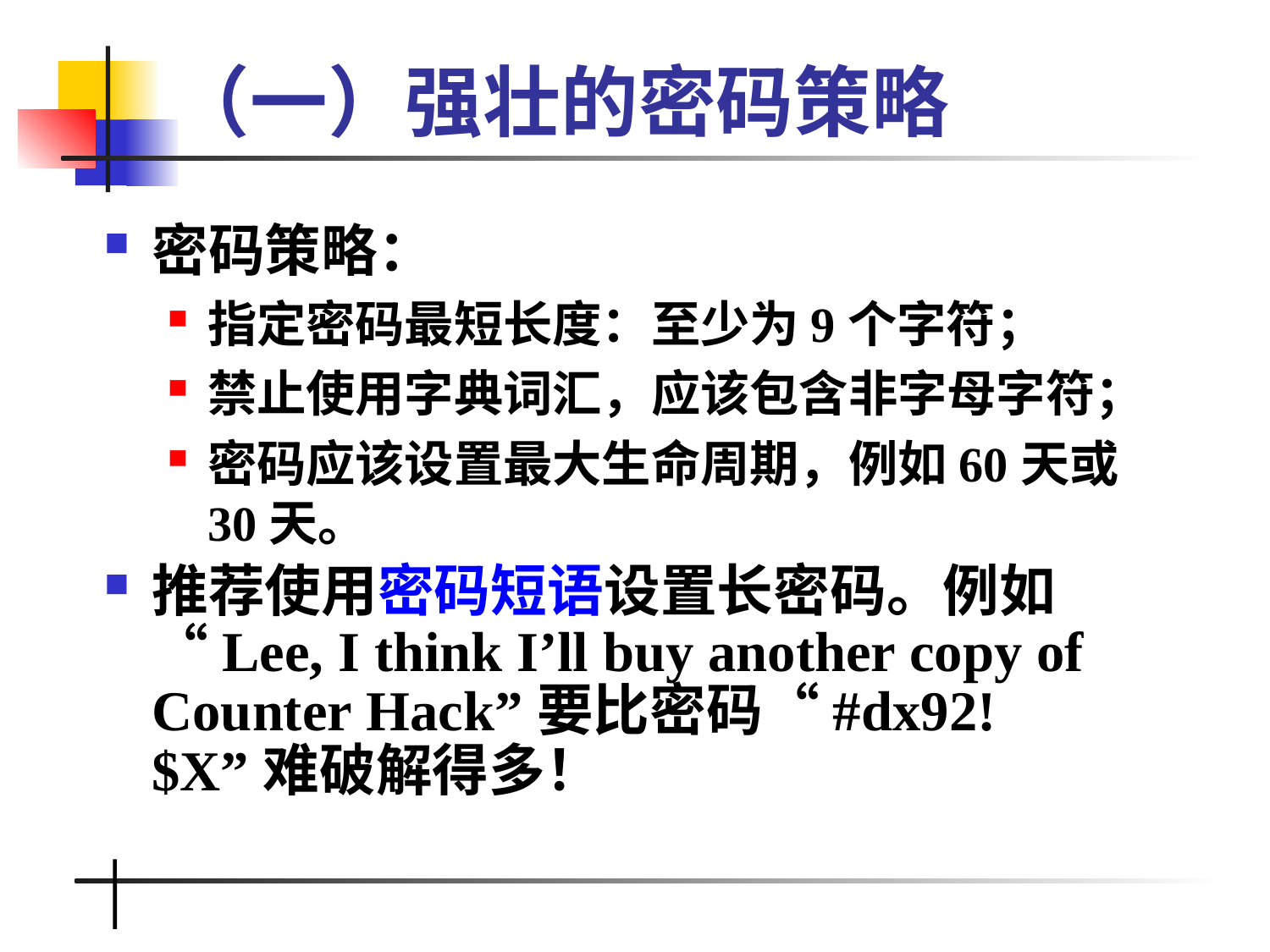

# （一）强壮的密码策略
密码策略：
指定密码最短长度：至少为9个字符；
禁止使用字典词汇，应该包含非字母字符；
密码应该设置最大生命周期，例如60天或30天。
推荐使用密码短语设置长密码。例如“Lee, I think I’ll buy another copy of Counter Hack”要比密码“#dx92!$X”难破解得多！